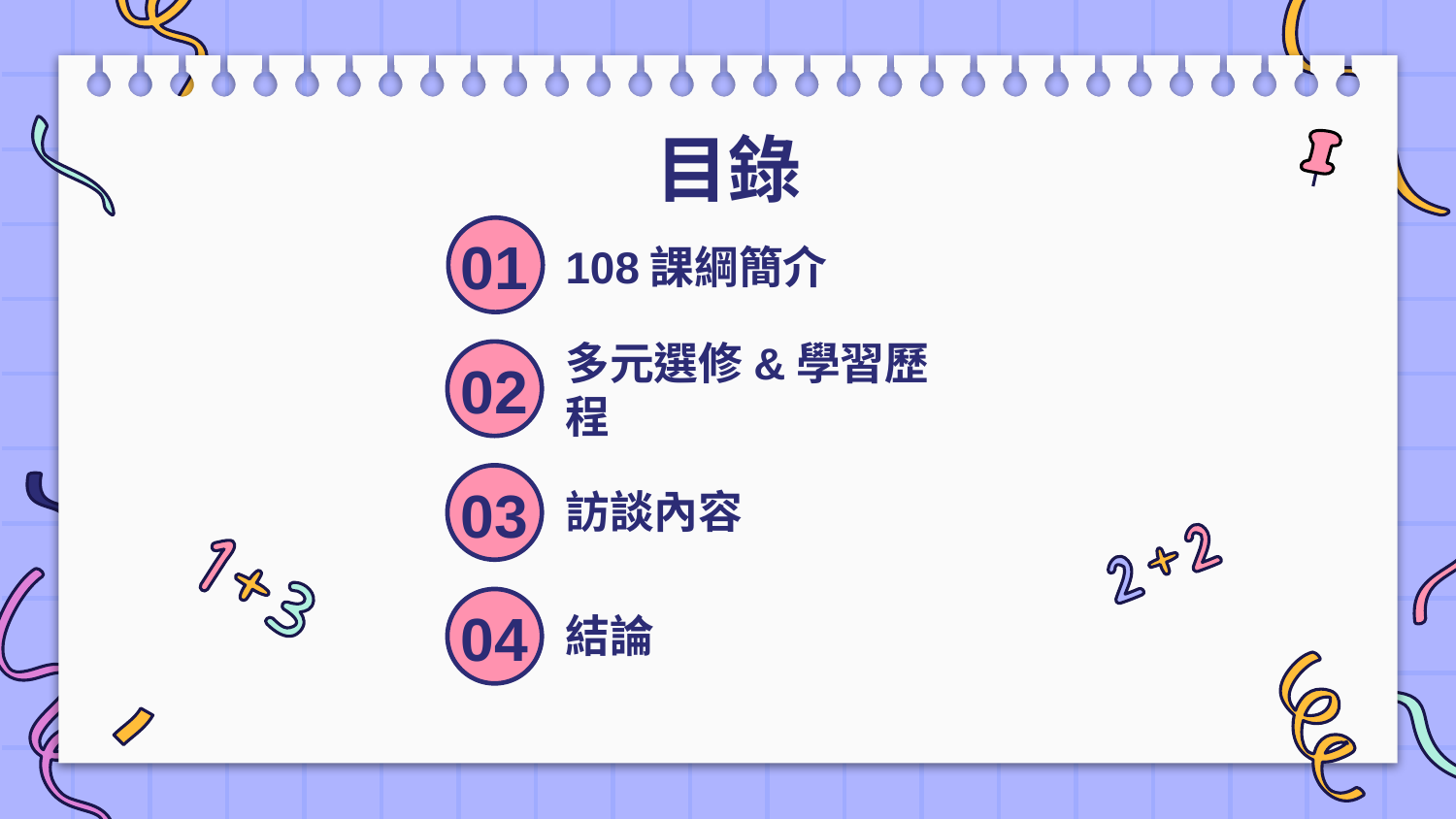

目錄

# 108課綱簡介
01

多元選修&學習歷程
02

訪談內容
03

結論
04